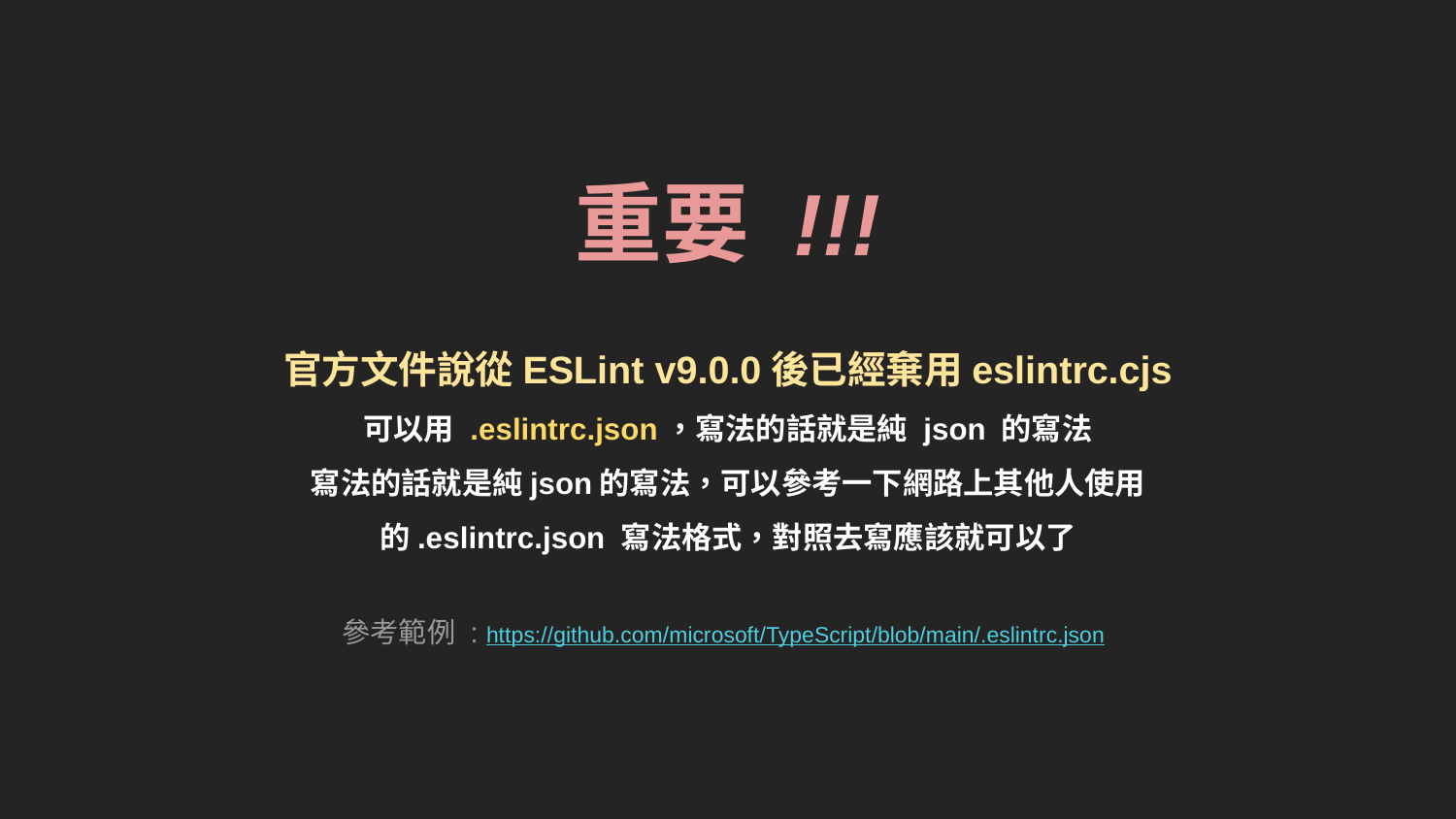

重要 !!!
官方文件說從ESLint v9.0.0後已經棄用eslintrc.cjs
可以用 .eslintrc.json，寫法的話就是純 json 的寫法
寫法的話就是純json的寫法，可以參考一下網路上其他人使用的.eslintrc.json 寫法格式，對照去寫應該就可以了
參考範例 : https://github.com/microsoft/TypeScript/blob/main/.eslintrc.json